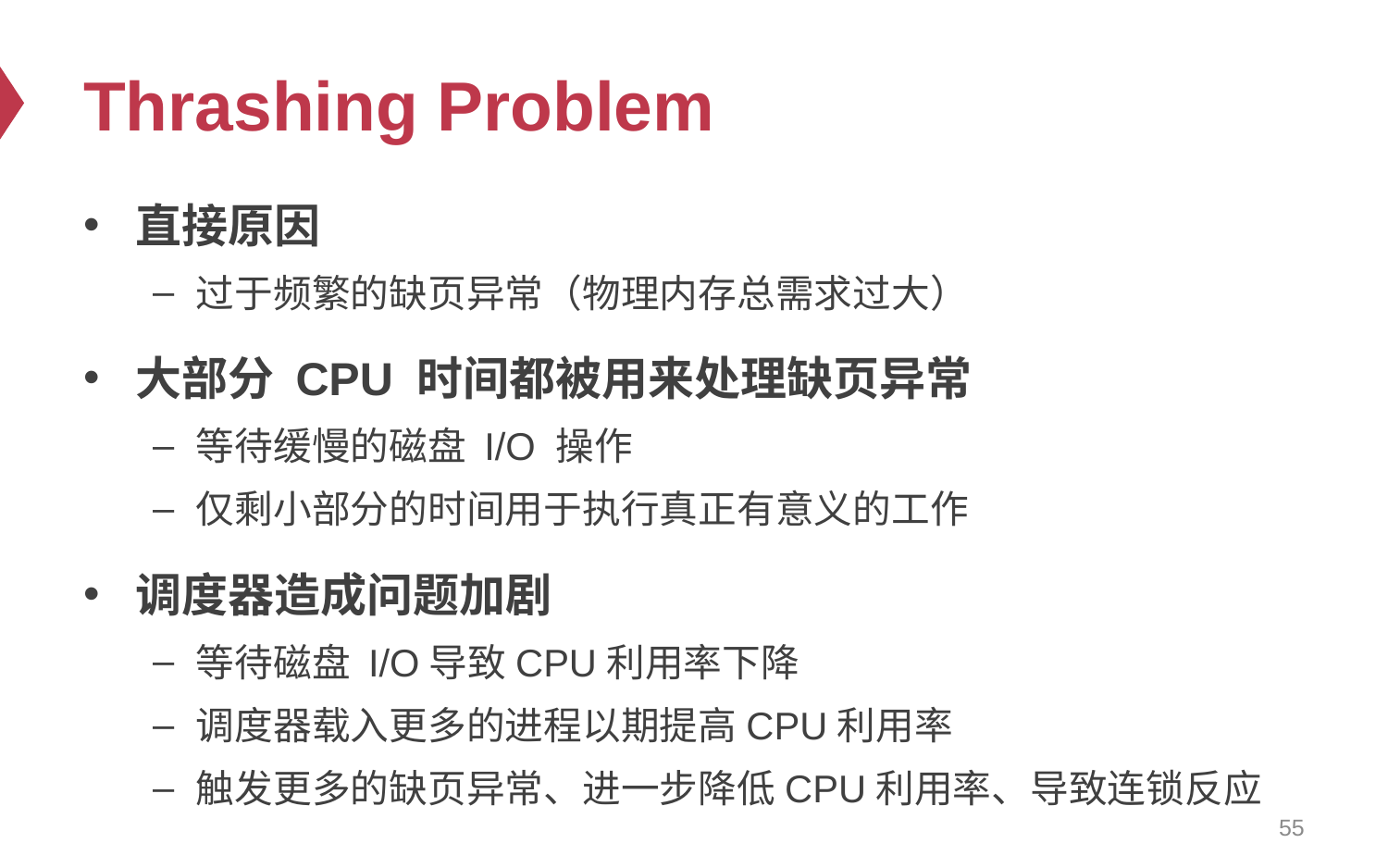

# Thrashing Problem
直接原因
过于频繁的缺页异常（物理内存总需求过大）
大部分 CPU 时间都被用来处理缺页异常
等待缓慢的磁盘 I/O 操作
仅剩小部分的时间用于执行真正有意义的工作
调度器造成问题加剧
等待磁盘 I/O导致CPU利用率下降
调度器载入更多的进程以期提高CPU利用率
触发更多的缺页异常、进一步降低CPU利用率、导致连锁反应

55